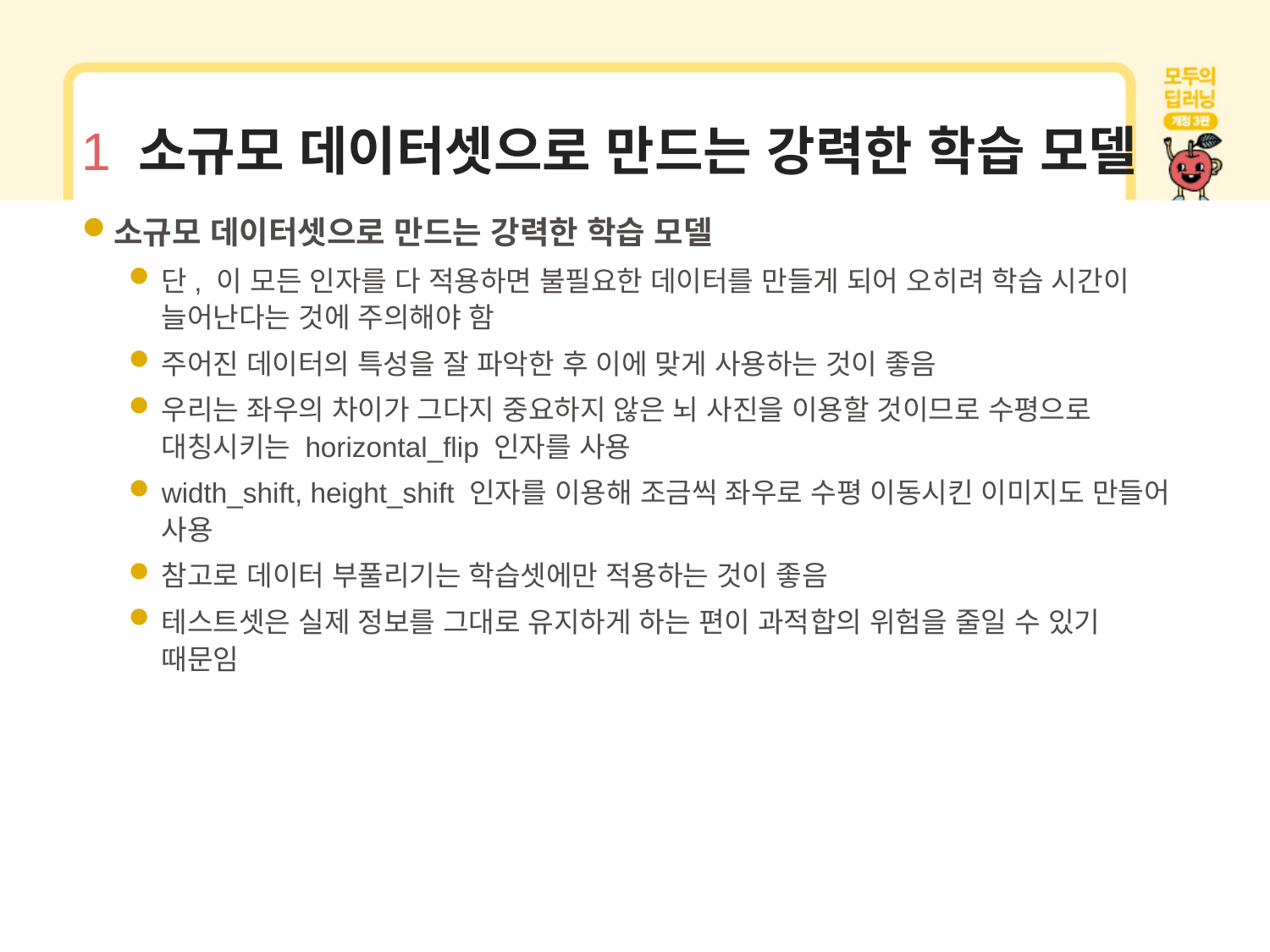

# 1 소규모 데이터셋으로 만드는 강력한 학습 모델
소규모 데이터셋으로 만드는 강력한 학습 모델
단, 이 모든 인자를 다 적용하면 불필요한 데이터를 만들게 되어 오히려 학습 시간이 늘어난다는 것에 주의해야 함
주어진 데이터의 특성을 잘 파악한 후 이에 맞게 사용하는 것이 좋음
우리는 좌우의 차이가 그다지 중요하지 않은 뇌 사진을 이용할 것이므로 수평으로 대칭시키는 horizontal_flip 인자를 사용
width_shift, height_shift 인자를 이용해 조금씩 좌우로 수평 이동시킨 이미지도 만들어 사용
참고로 데이터 부풀리기는 학습셋에만 적용하는 것이 좋음
테스트셋은 실제 정보를 그대로 유지하게 하는 편이 과적합의 위험을 줄일 수 있기 때문임